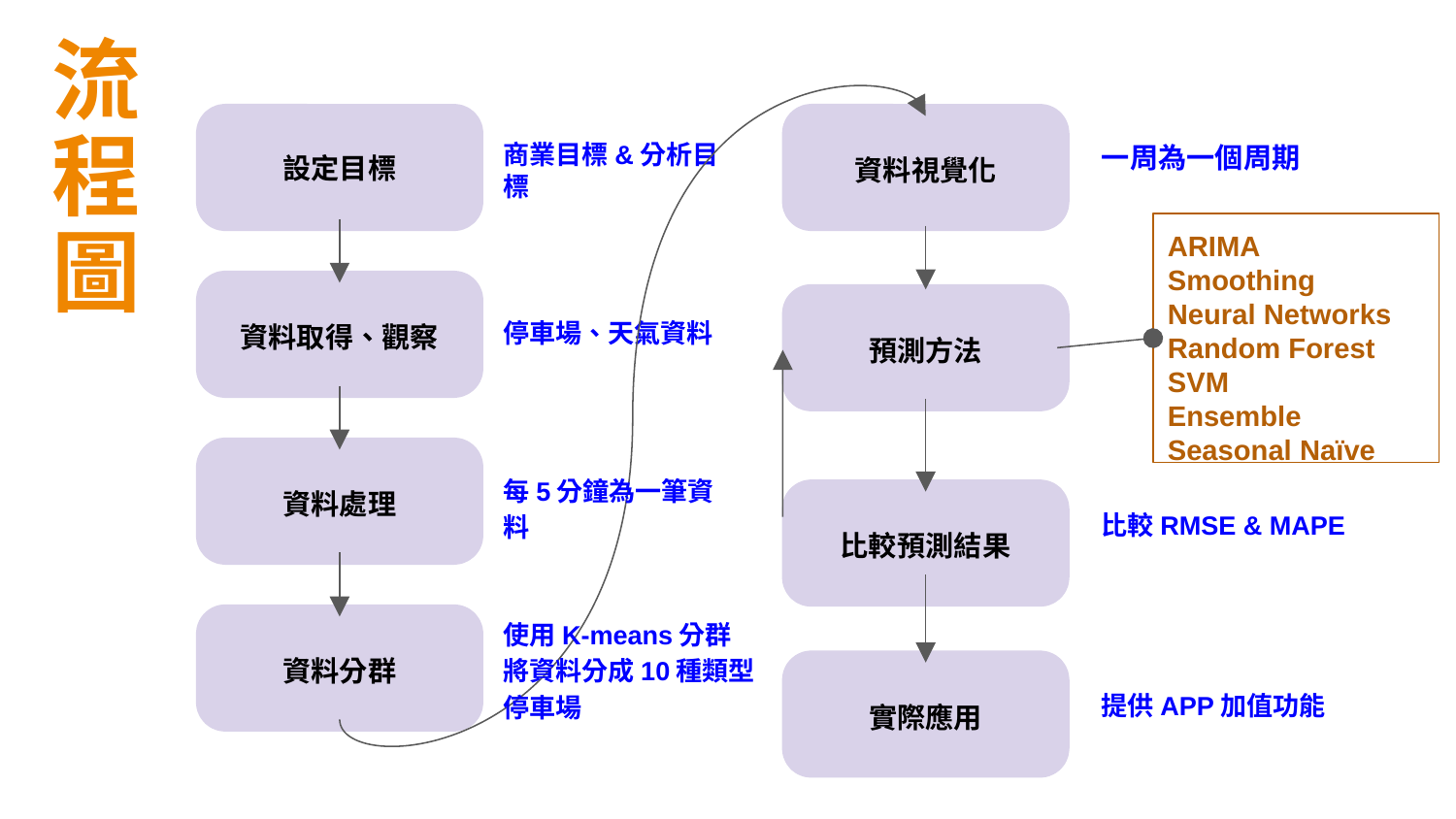

# 流程圖

商業目標&分析目標
一周為一個周期

設定目標
資料視覺化
ARIMA
Smoothing
Neural Networks
Random Forest
SVM
Ensemble
Seasonal Naïve

停車場、天氣資料
資料取得、觀察
預測方法
每5分鐘為一筆資料
資料處理
比較RMSE & MAPE
比較預測結果
使用K-means分群
將資料分成10種類型停車場
資料分群
實際應用
提供APP加值功能